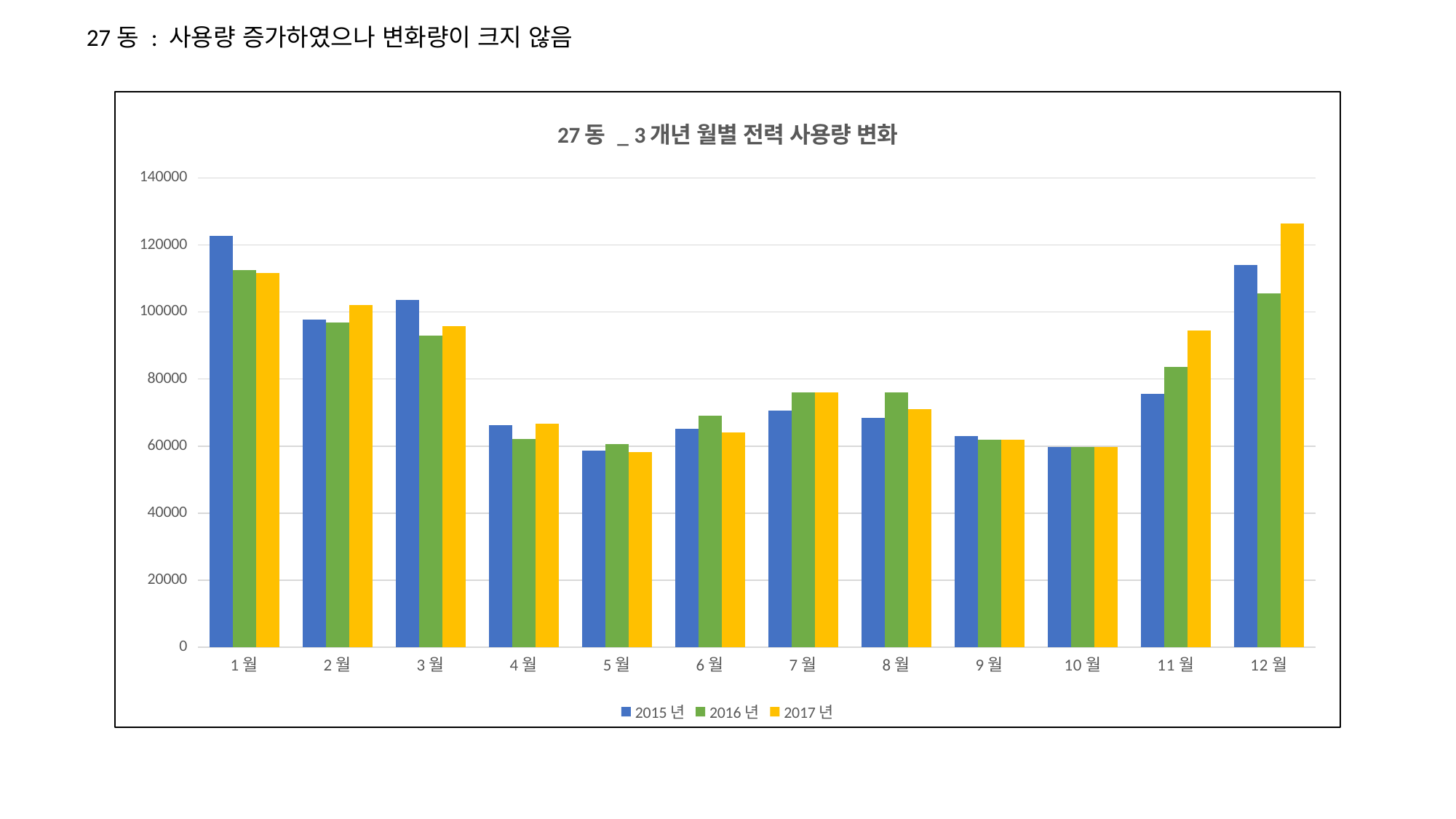

27동 : 사용량 증가하였으나 변화량이 크지 않음

### Chart: 27동 _ 3개년 월별 전력 사용량 변화

| Category | 2015년 | 2016년 | 2017년 |
|---|---|---|---|
| 1월 | 122701.37857145 | 112587.55622878 | 111644.54752226 |
| 2월 | 97620.79496321 | 96810.1858811 | 102130.01568793 |
| 3월 | 103502.3748744 | 92940.5411248399 | 95761.2442134299 |
| 4월 | 66223.82371511 | 62214.4995915399 | 66728.4820288 |
| 5월 | 58570.7612942 | 60600.5716882 | 58166.31197742 |
| 6월 | 65124.0581806899 | 69168.98300891 | 64185.406508277 |
| 7월 | 70512.71428564 | 75963.53787854 | 76056.1133229516 |
| 8월 | 68493.40778238 | 76061.29009304 | 70991.3464681986 |
| 9월 | 63018.74603183 | 61833.2995586399 | 61935.1791648791 |
| 10월 | 59785.57142857 | 59827.49585259 | 59770.6463893848 |
| 11월 | 75664.46206359 | 83645.15507838 | 94452.7001338645 |
| 12월 | 113963.53874926 | 105535.251870979 | 126300.061176104 |